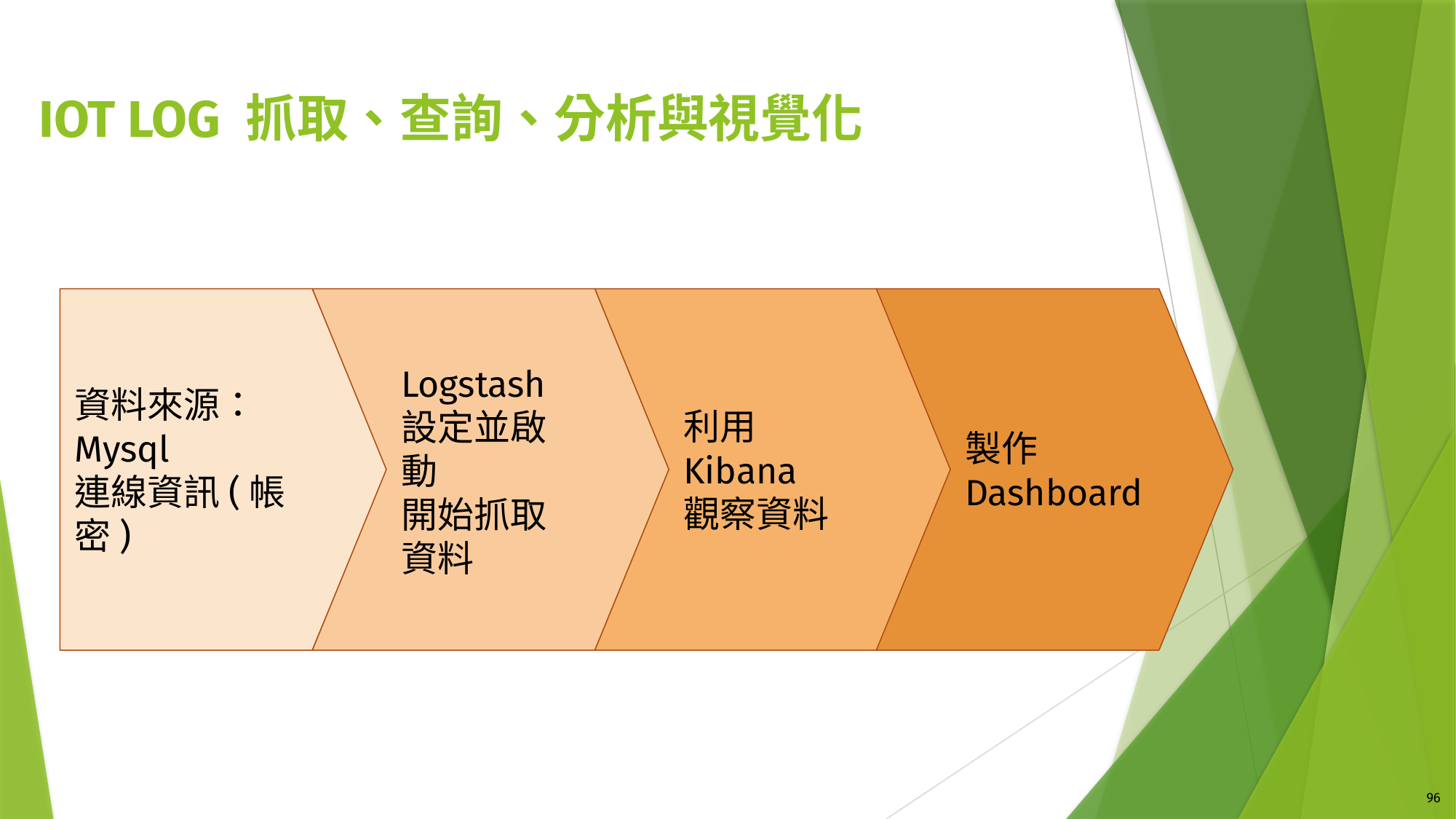

# IoT log 抓取、查詢、分析與視覺化
資料來源：
Mysql
連線資訊(帳密)
利用Kibana
觀察資料
製作Dashboard
Logstash設定並啟動
開始抓取資料
96